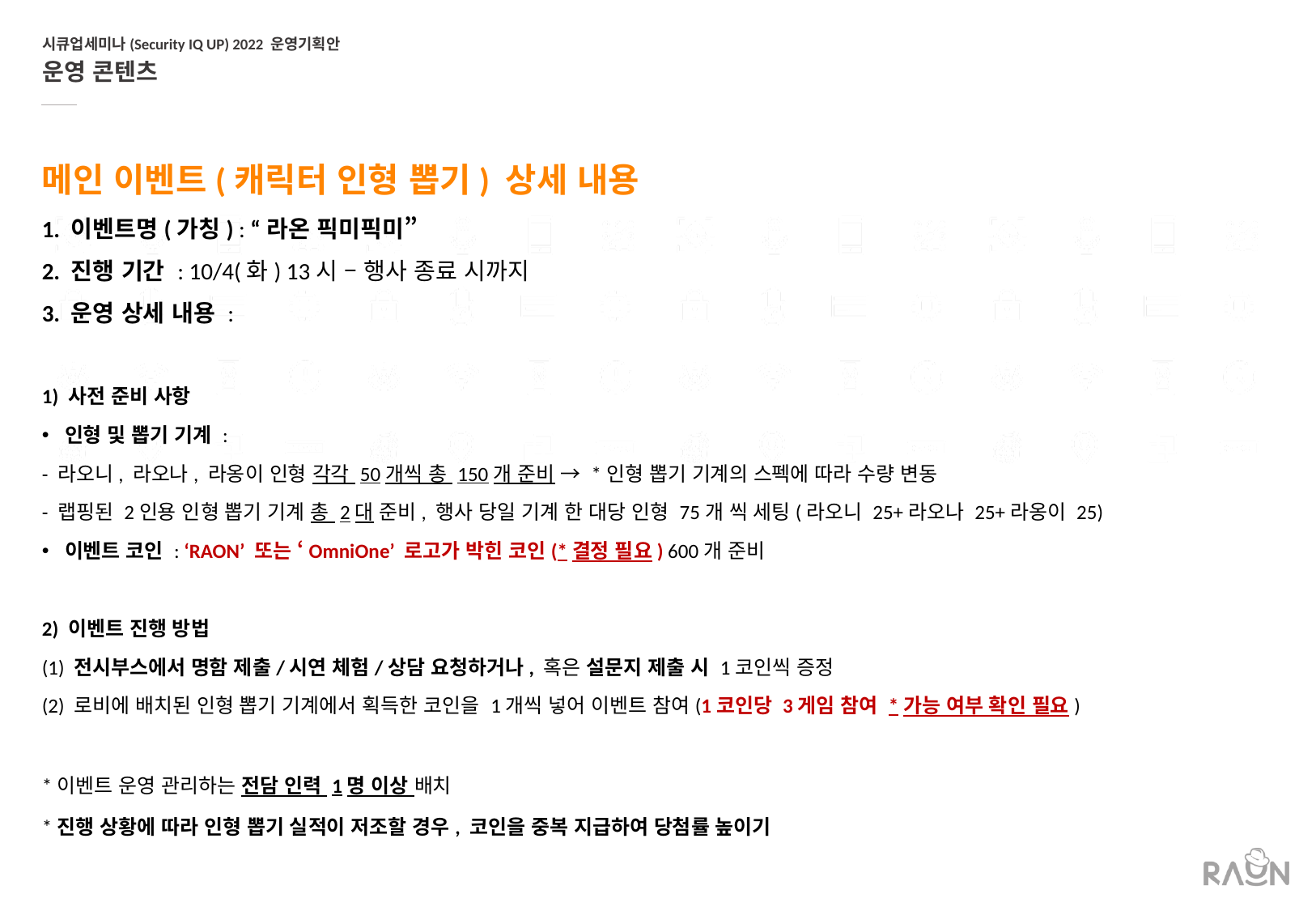

시큐업세미나(Security IQ UP) 2022 운영기획안
운영 콘텐츠
메인 이벤트(캐릭터 인형 뽑기) 상세 내용
1. 이벤트명(가칭) : “라온 픽미픽미”
2. 진행 기간 : 10/4(화) 13시 – 행사 종료 시까지
3. 운영 상세 내용 :

1) 사전 준비 사항
인형 및 뽑기 기계 :
- 라오니, 라오나, 라옹이 인형 각각 50개씩 총 150개 준비 → *인형 뽑기 기계의 스펙에 따라 수량 변동
- 랩핑된 2인용 인형 뽑기 기계 총 2대 준비, 행사 당일 기계 한 대당 인형 75개 씩 세팅(라오니 25+라오나 25+라옹이 25)
이벤트 코인 : ‘RAON’ 또는 ‘OmniOne’ 로고가 박힌 코인(*결정 필요) 600개 준비

2) 이벤트 진행 방법
(1) 전시부스에서 명함 제출/시연 체험/상담 요청하거나, 혹은 설문지 제출 시 1코인씩 증정
(2) 로비에 배치된 인형 뽑기 기계에서 획득한 코인을 1개씩 넣어 이벤트 참여(1코인당 3게임 참여 *가능 여부 확인 필요)

*이벤트 운영 관리하는 전담 인력 1명 이상 배치
*진행 상황에 따라 인형 뽑기 실적이 저조할 경우, 코인을 중복 지급하여 당첨률 높이기